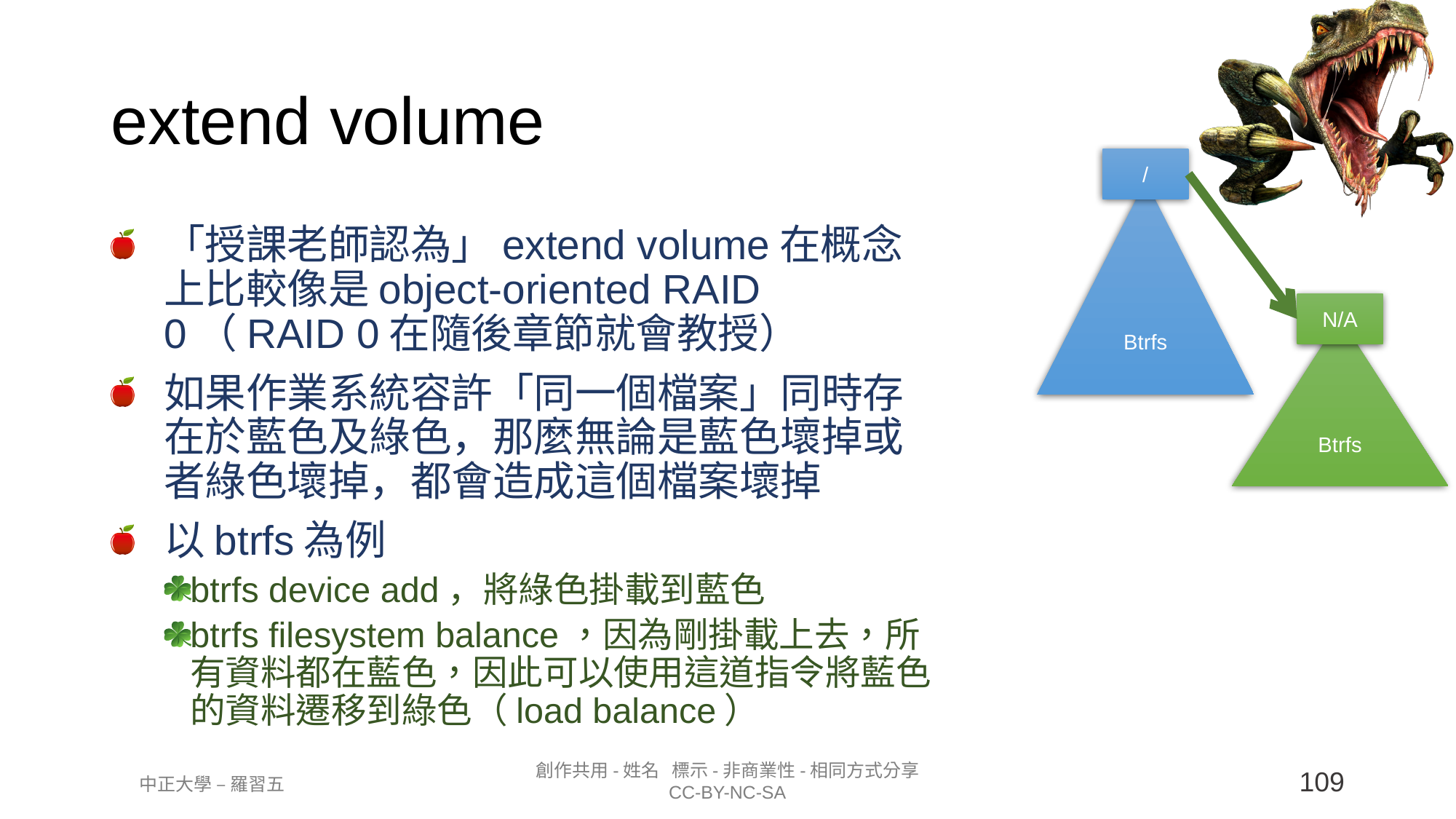

# extend volume
/
Btrfs
「授課老師認為」extend volume在概念上比較像是object-oriented RAID 0（RAID 0在隨後章節就會教授）
如果作業系統容許「同一個檔案」同時存在於藍色及綠色，那麼無論是藍色壞掉或者綠色壞掉，都會造成這個檔案壞掉
以btrfs為例
btrfs device add，將綠色掛載到藍色
btrfs filesystem balance，因為剛掛載上去，所有資料都在藍色，因此可以使用這道指令將藍色的資料遷移到綠色（load balance）
N/A
Btrfs